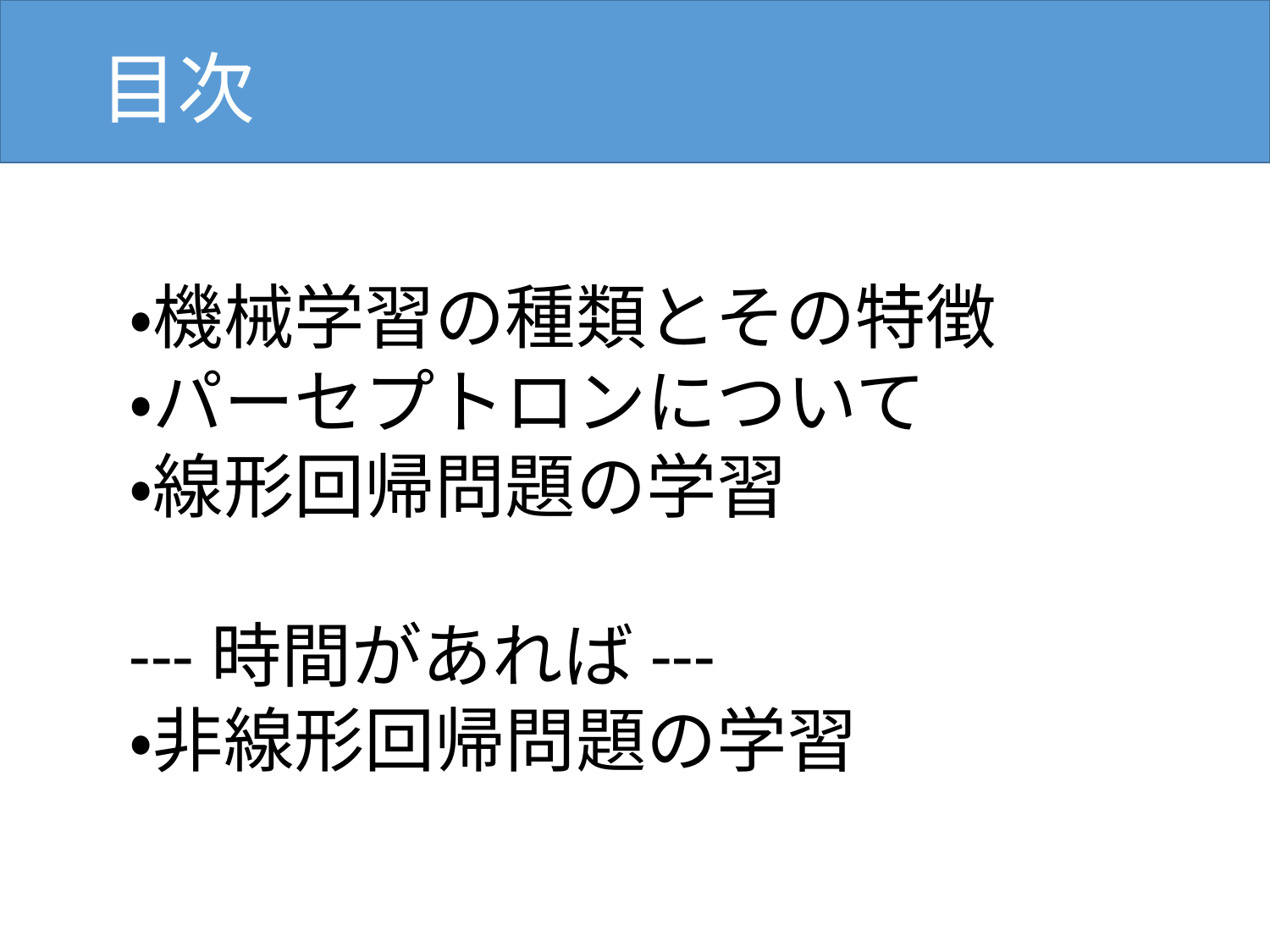

# 目次
・機械学習の種類とその特徴
・パーセプトロンについて
・線形回帰問題の学習

---時間があれば---
・非線形回帰問題の学習